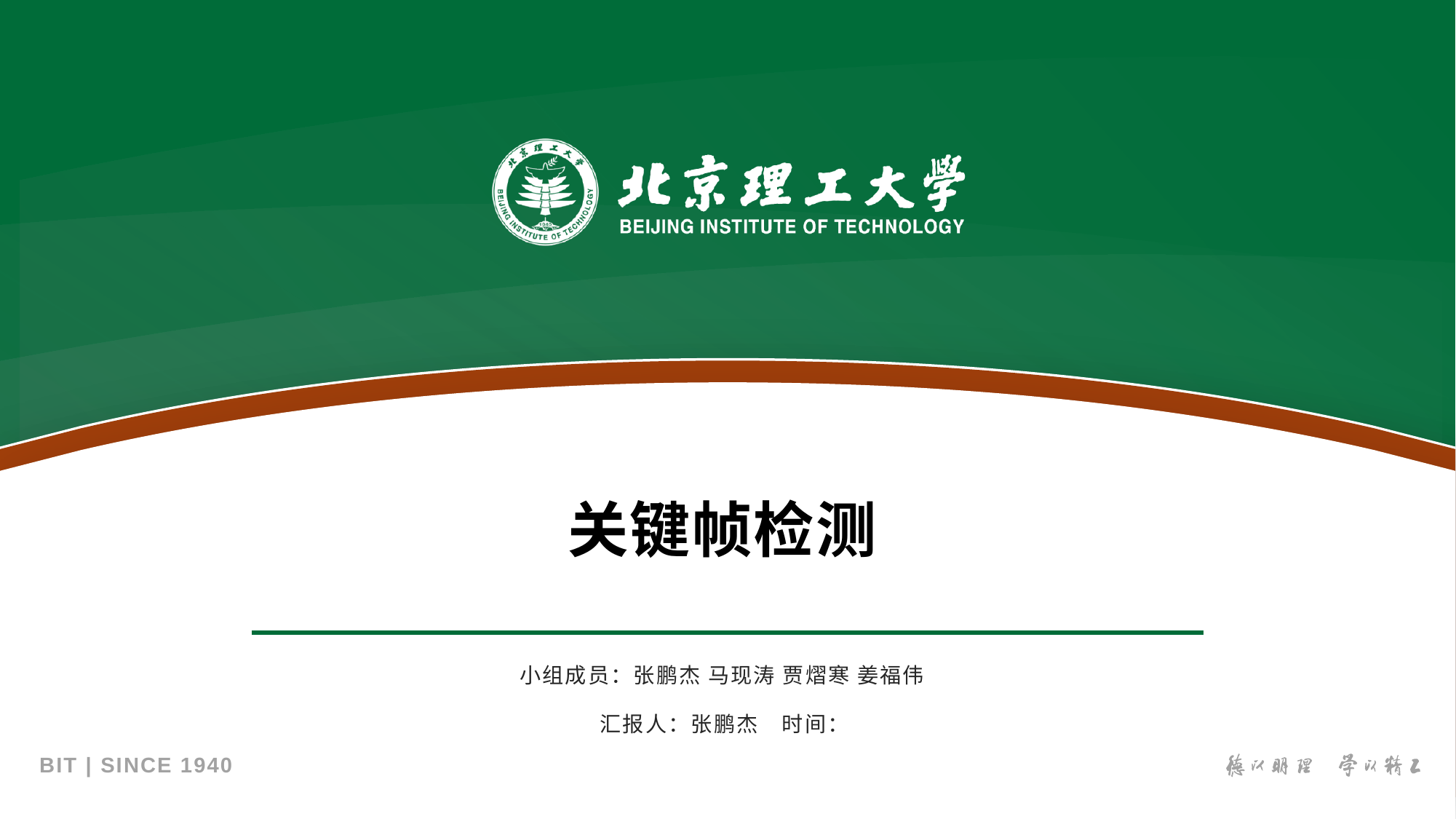

# 关键帧检测
小组成员：张鹏杰 马现涛 贾熠寒 姜福伟
汇报人：张鹏杰　时间：